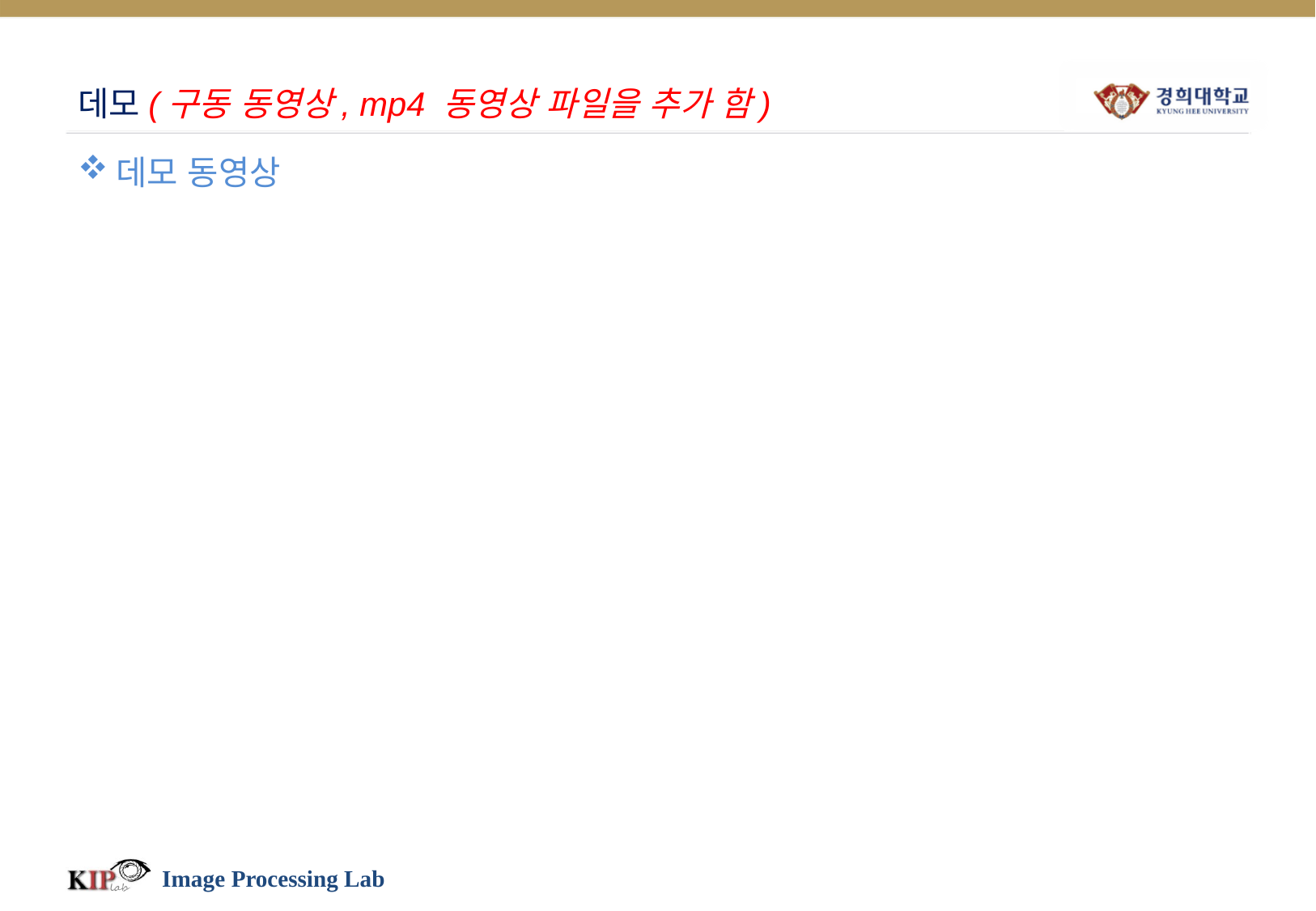

# 데모(구동 동영상, mp4 동영상 파일을 추가 함)
데모 동영상
Image Processing Lab